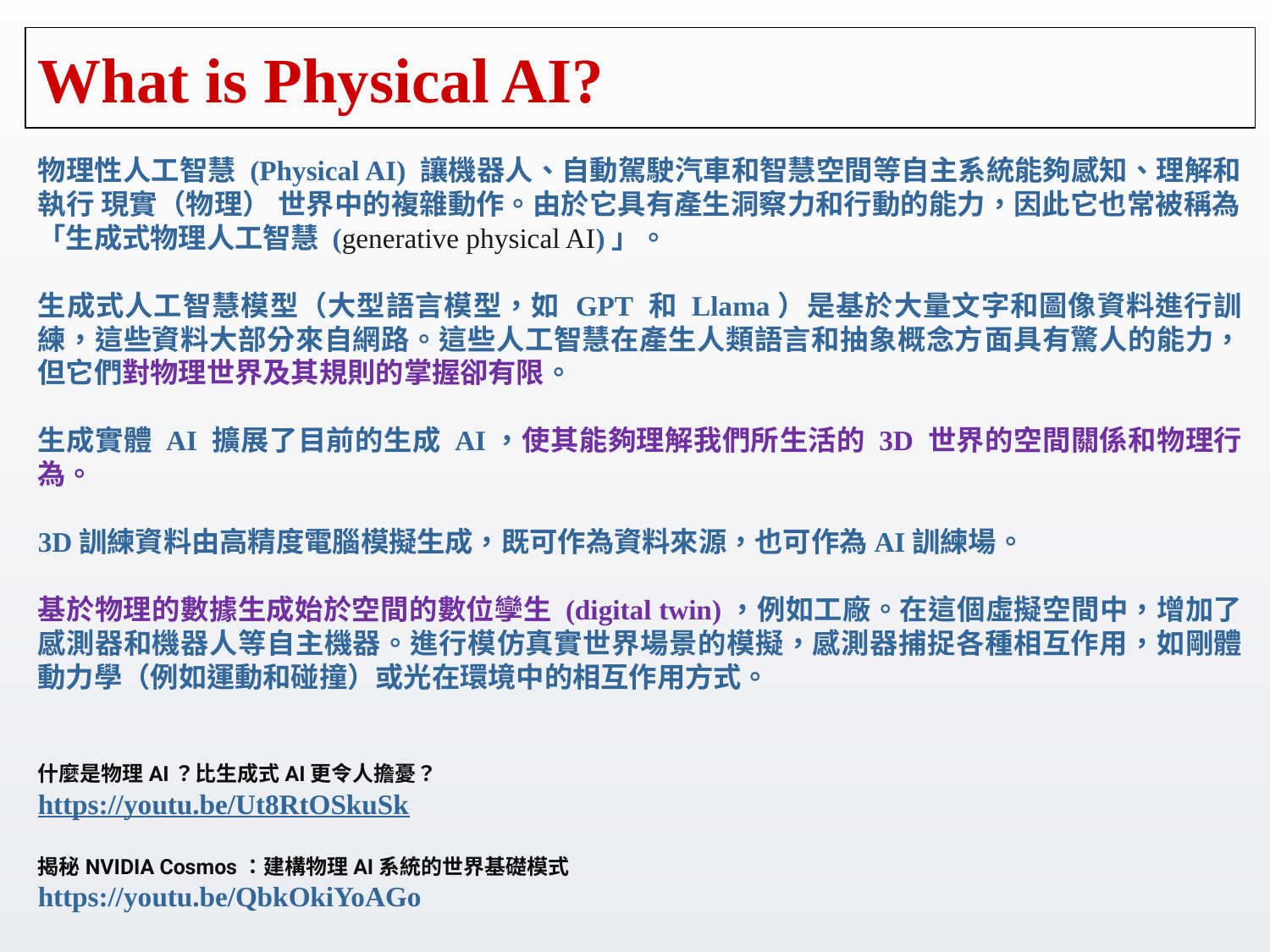

# What is Physical AI?
物理性人工智慧 (Physical AI) 讓機器人、自動駕駛汽車和智慧空間等自主系統能夠感知、理解和執行 現實（物理） 世界中的複雜動作。由於它具有產生洞察力和行動的能力，因此它也常被稱為「生成式物理人工智慧 (generative physical AI)」。

生成式人工智慧模型（大型語言模型，如 GPT 和 Llama）是基於大量文字和圖像資料進行訓練，這些資料大部分來自網路。這些人工智慧在產生人類語言和抽象概念方面具有驚人的能力，但它們對物理世界及其規則的掌握卻有限。

生成實體 AI 擴展了目前的生成 AI，使其能夠理解我們所生活的 3D 世界的空間關係和物理行為。

3D訓練資料由高精度電腦模擬生成，既可作為資料來源，也可作為AI訓練場。

基於物理的數據生成始於空間的數位孿生 (digital twin)，例如工廠。在這個虛擬空間中，增加了感測器和機器人等自主機器。進行模仿真實世界場景的模擬，感測器捕捉各種相互作用，如剛體動力學（例如運動和碰撞）或光在環境中的相互作用方式。

什麼是物理AI？比生成式AI更令人擔憂？
https://youtu.be/Ut8RtOSkuSk

揭秘NVIDIA Cosmos：建構物理AI系統的世界基礎模式
https://youtu.be/QbkOkiYoAGo